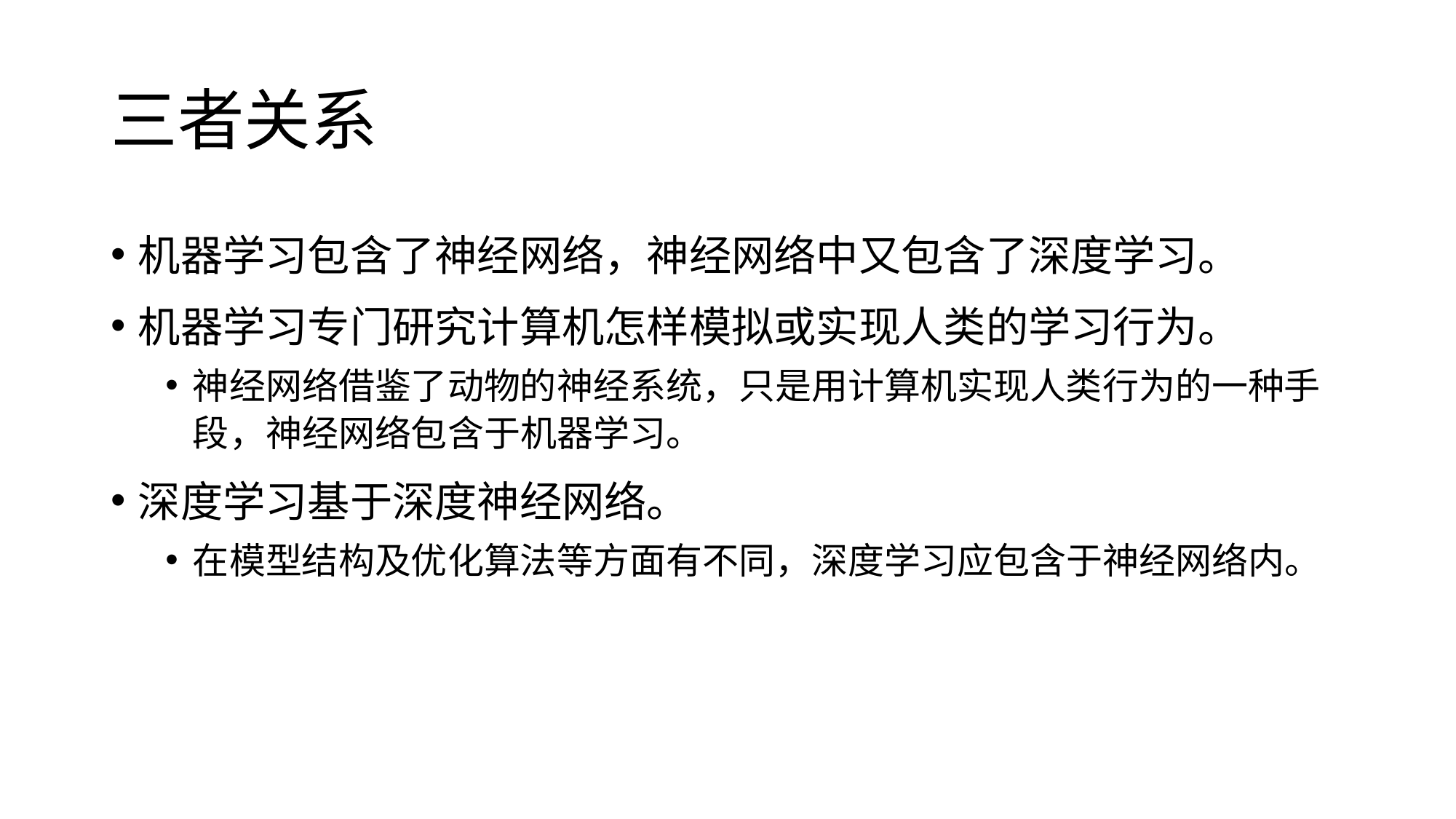

# 三者关系
机器学习包含了神经网络，神经网络中又包含了深度学习。
机器学习专门研究计算机怎样模拟或实现人类的学习行为。
神经网络借鉴了动物的神经系统，只是用计算机实现人类行为的一种手段，神经网络包含于机器学习。
深度学习基于深度神经网络。
在模型结构及优化算法等方面有不同，深度学习应包含于神经网络内。